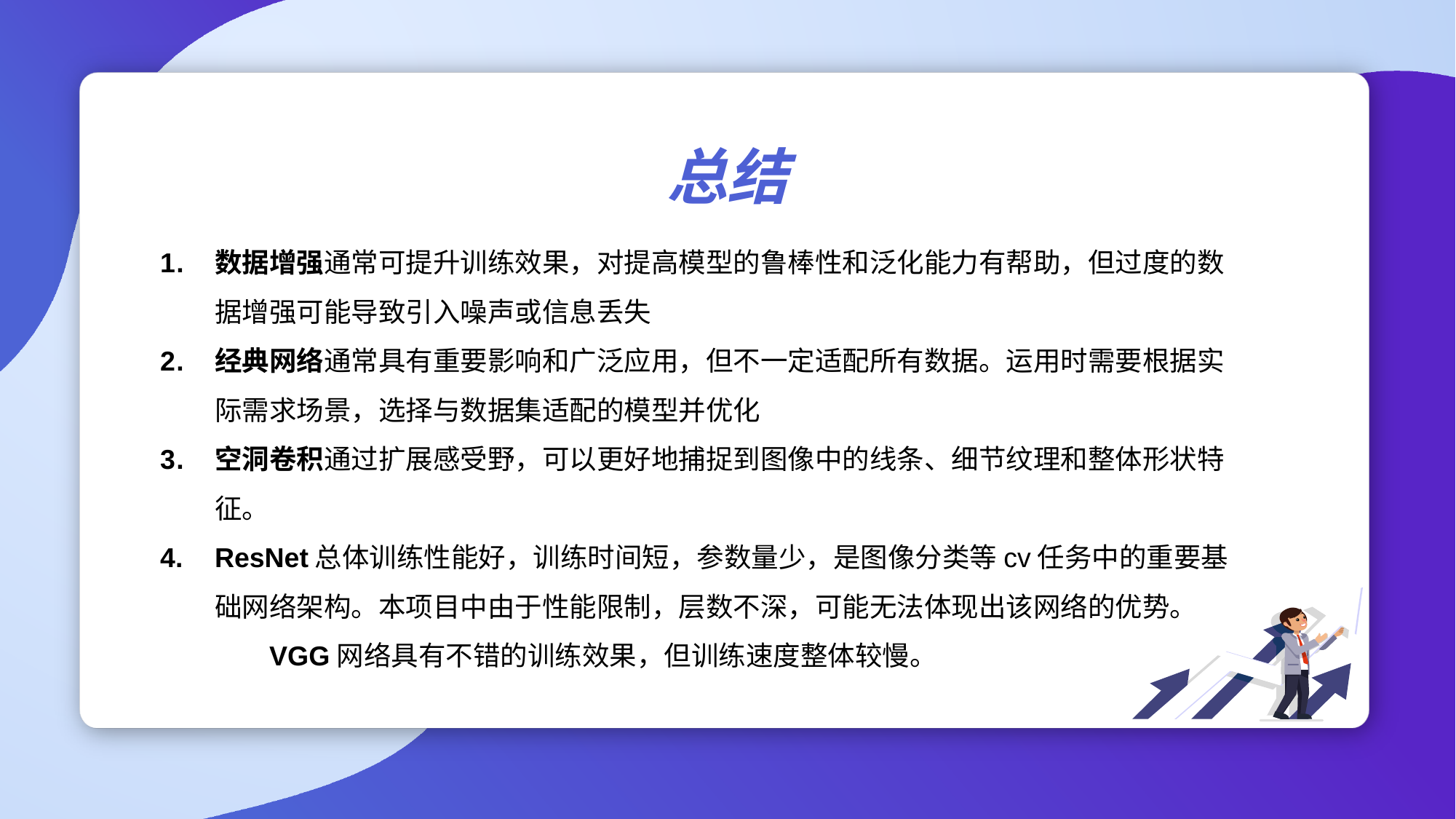

总结
数据增强通常可提升训练效果，对提高模型的鲁棒性和泛化能力有帮助，但过度的数据增强可能导致引入噪声或信息丢失
经典网络通常具有重要影响和广泛应用，但不一定适配所有数据。运用时需要根据实际需求场景，选择与数据集适配的模型并优化
空洞卷积通过扩展感受野，可以更好地捕捉到图像中的线条、细节纹理和整体形状特征。
ResNet总体训练性能好，训练时间短，参数量少，是图像分类等cv任务中的重要基础网络架构。本项目中由于性能限制，层数不深，可能无法体现出该网络的优势。
	VGG网络具有不错的训练效果，但训练速度整体较慢。